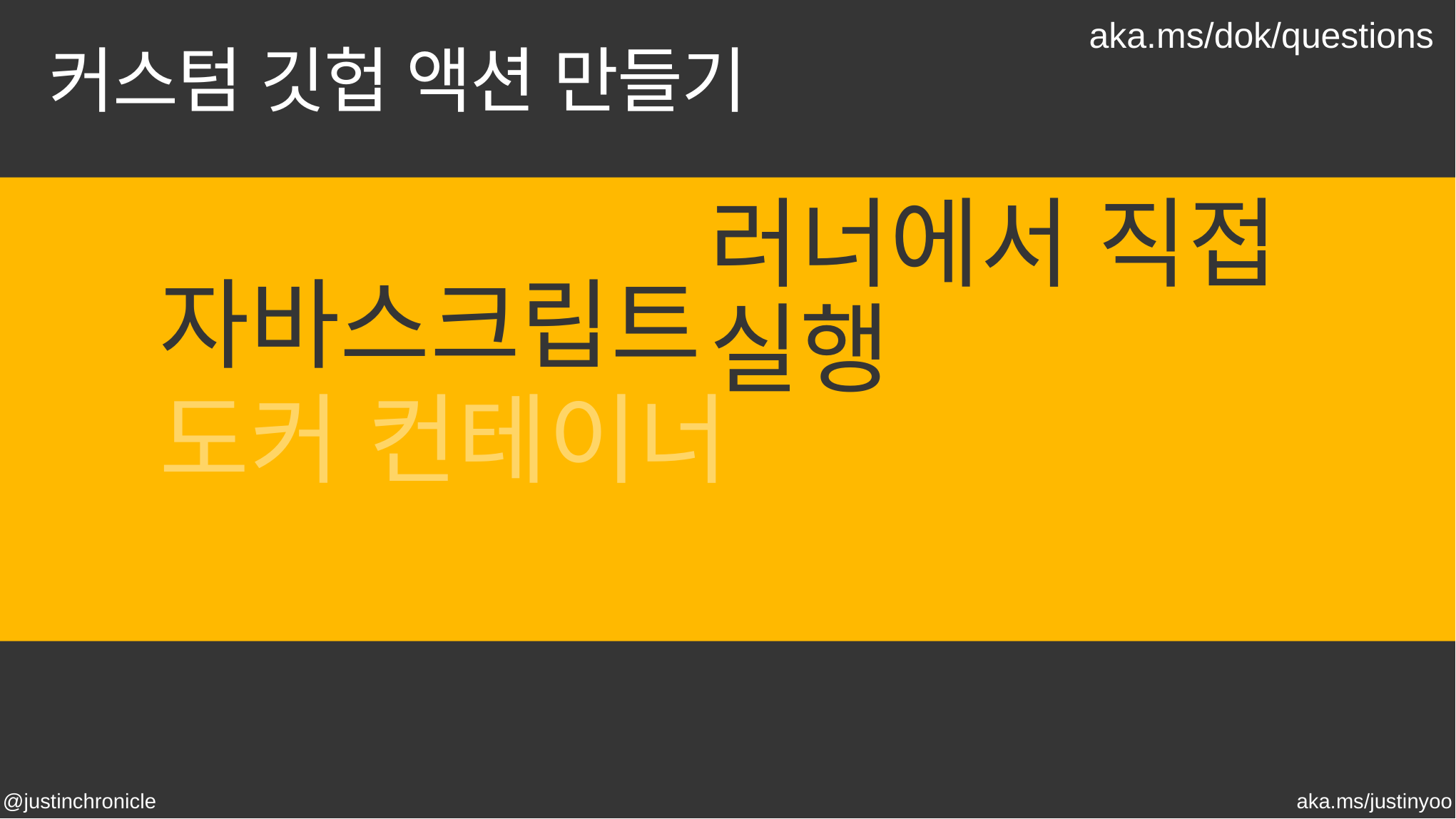

aka.ms/dok/questions
# 커스텀 깃헙 액션 만들기

러너에서 직접 실행
자바스크립트
도커 컨테이너